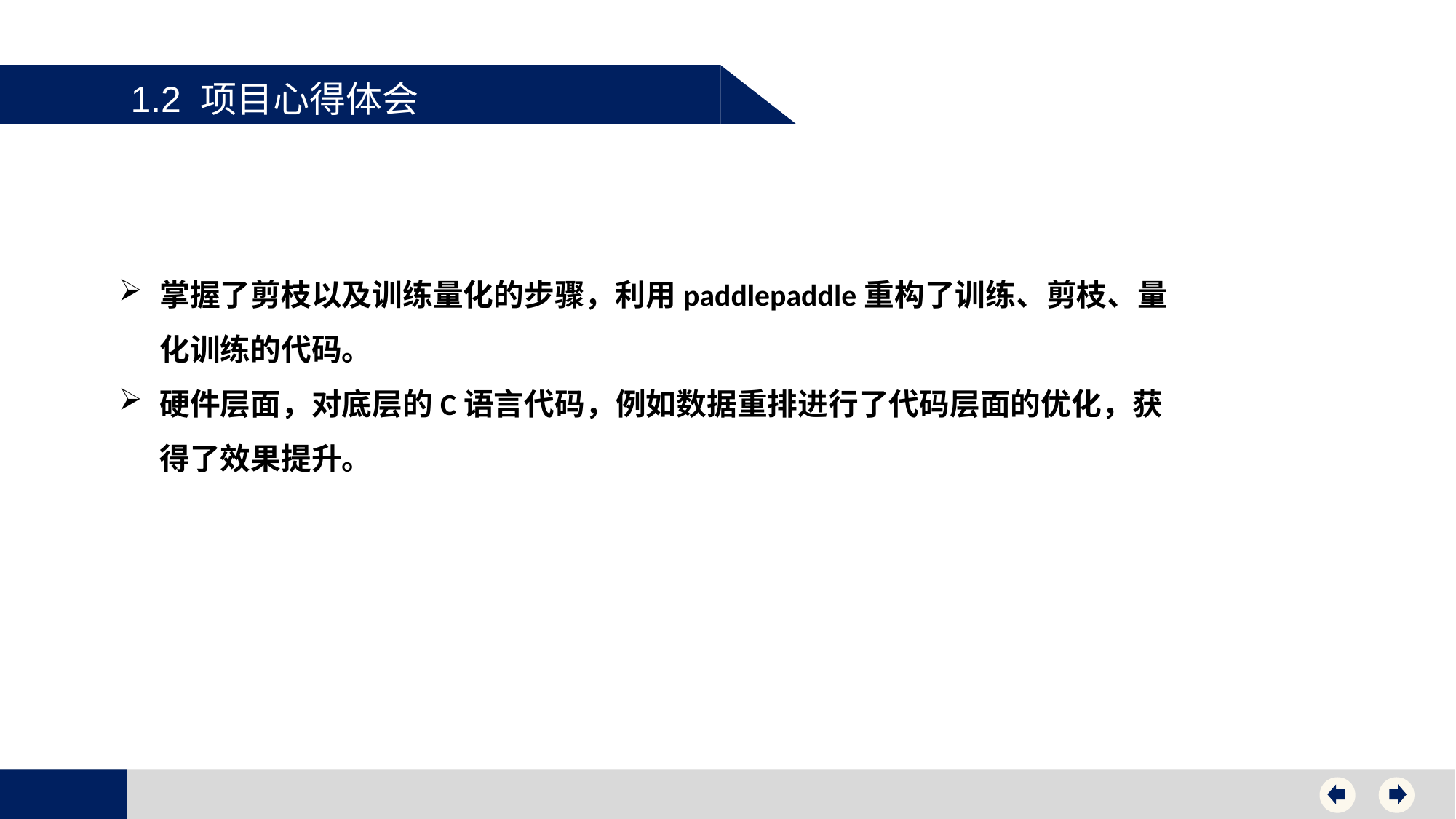

1.2 项目心得体会
掌握了剪枝以及训练量化的步骤，利用paddlepaddle重构了训练、剪枝、量化训练的代码。
硬件层面，对底层的C语言代码，例如数据重排进行了代码层面的优化，获得了效果提升。